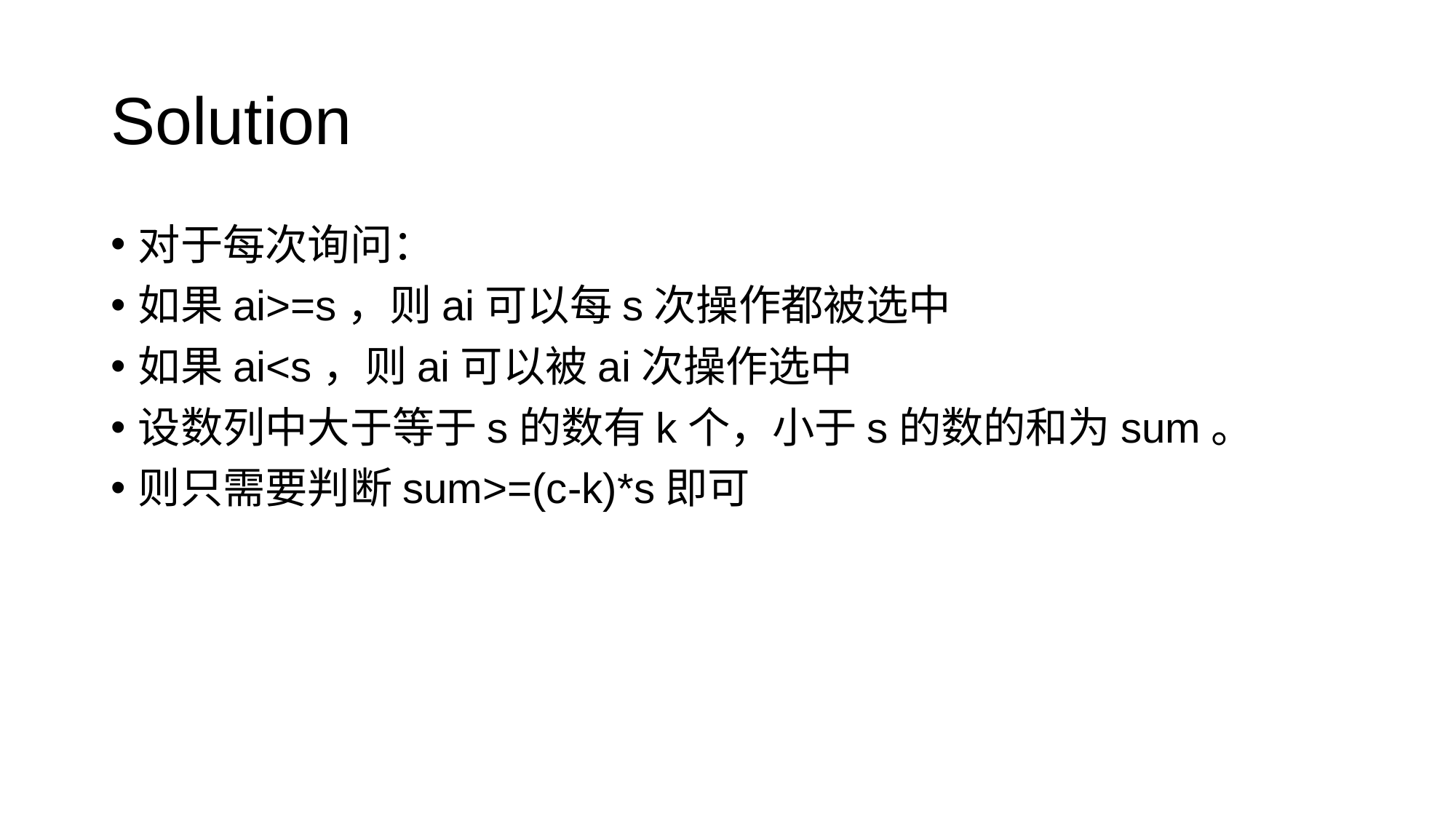

# Solution
对于每次询问：
如果ai>=s，则ai可以每s次操作都被选中
如果ai<s，则ai可以被ai次操作选中
设数列中大于等于s的数有k个，小于s的数的和为sum。
则只需要判断sum>=(c-k)*s即可